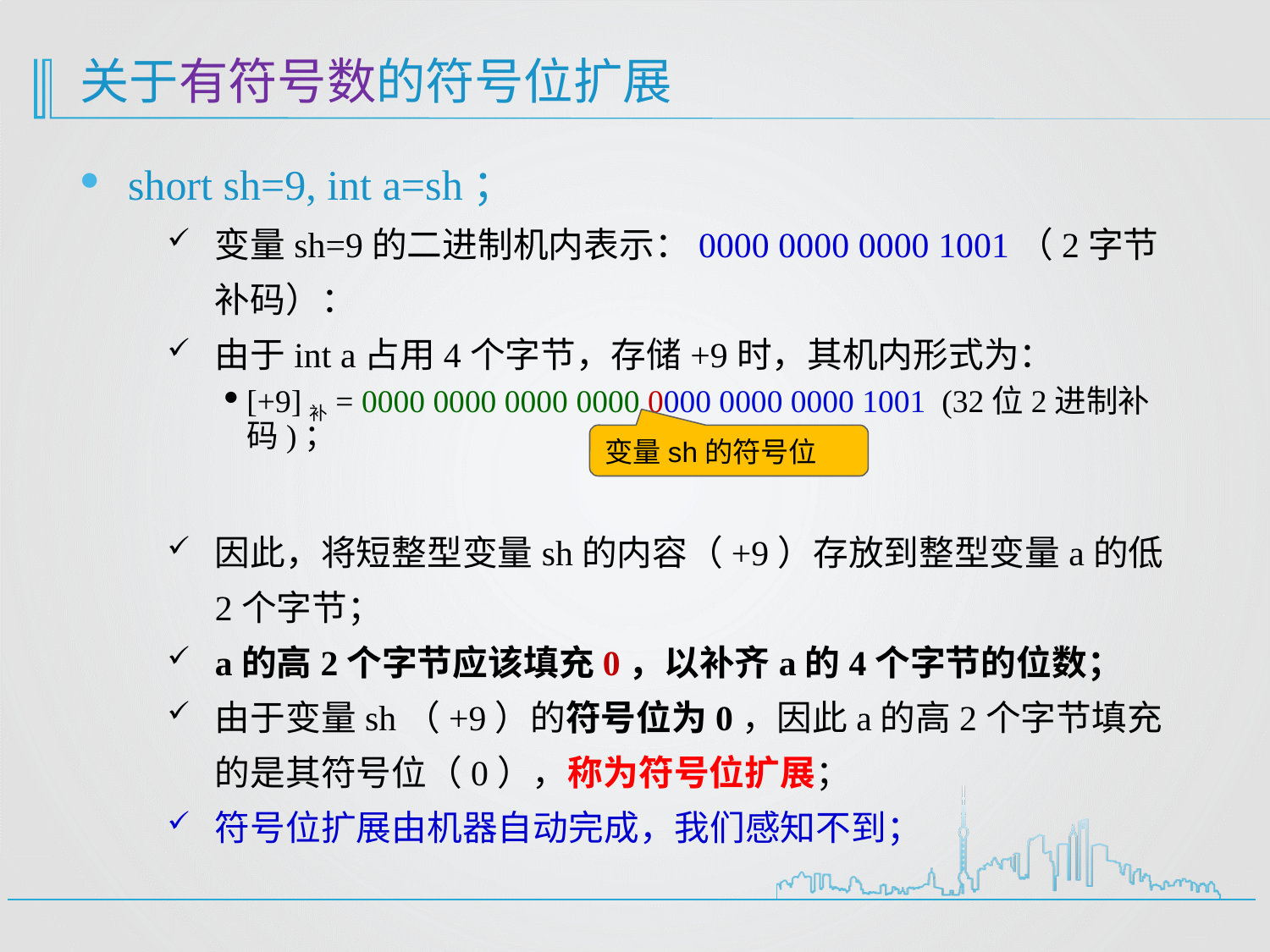

# 关于有符号数的符号位扩展
short sh=9, int a=sh；
变量sh=9的二进制机内表示：0000 0000 0000 1001（2字节补码）：
由于int a占用4个字节，存储+9时，其机内形式为：
[+9]补= 0000 0000 0000 0000 0000 0000 0000 1001  (32位2进制补码)；

因此，将短整型变量sh的内容（+9）存放到整型变量a的低2个字节；
a的高2个字节应该填充0，以补齐a的4个字节的位数；
由于变量sh（+9）的符号位为0，因此a的高2个字节填充的是其符号位（0），称为符号位扩展；
符号位扩展由机器自动完成，我们感知不到；

变量sh的符号位